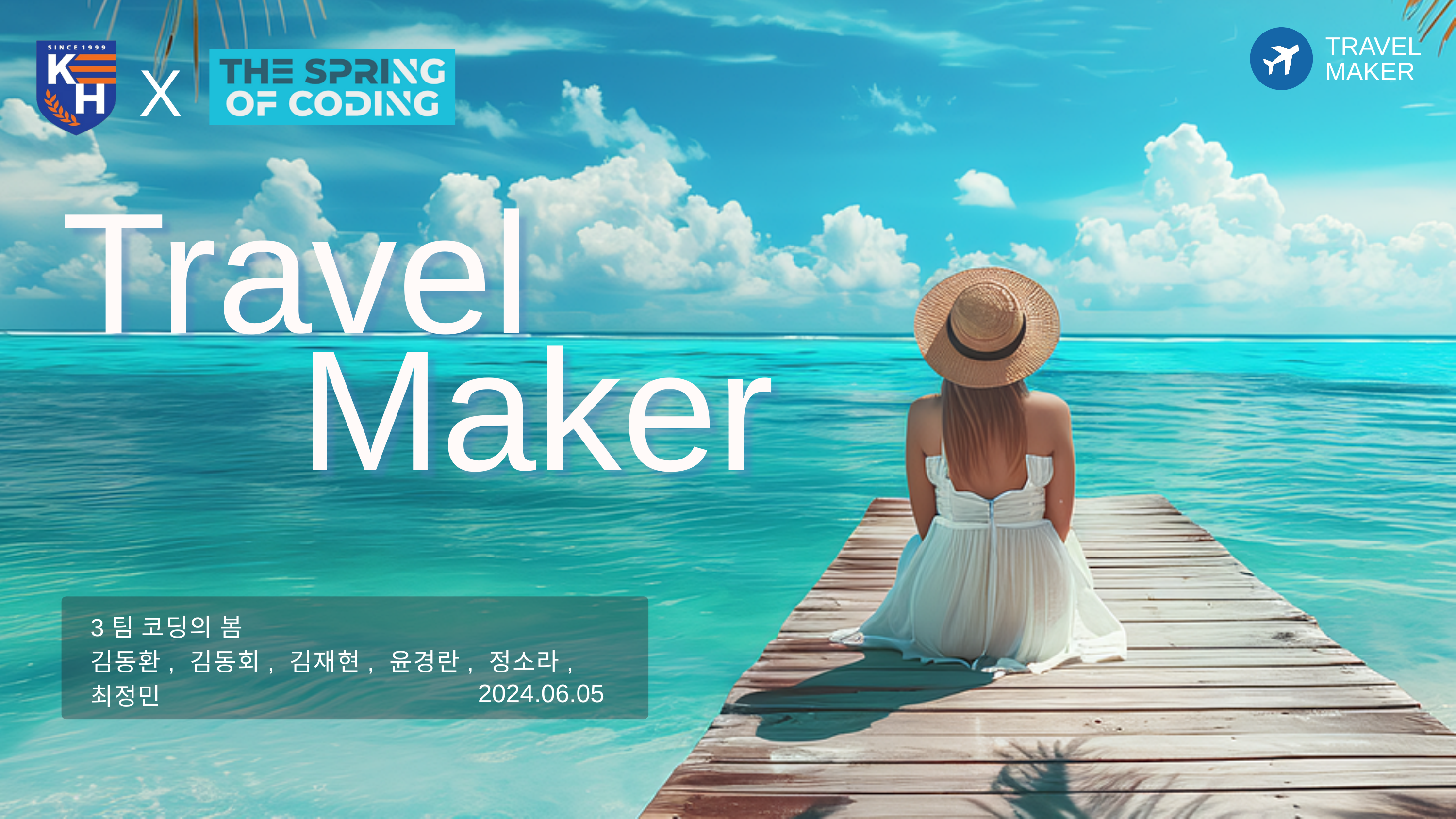

TRAVEL MAKER

X

Travel
     Maker

3팀 코딩의 봄
김동환, 김동회, 김재현, 윤경란, 정소라, 최정민
2024.06.05